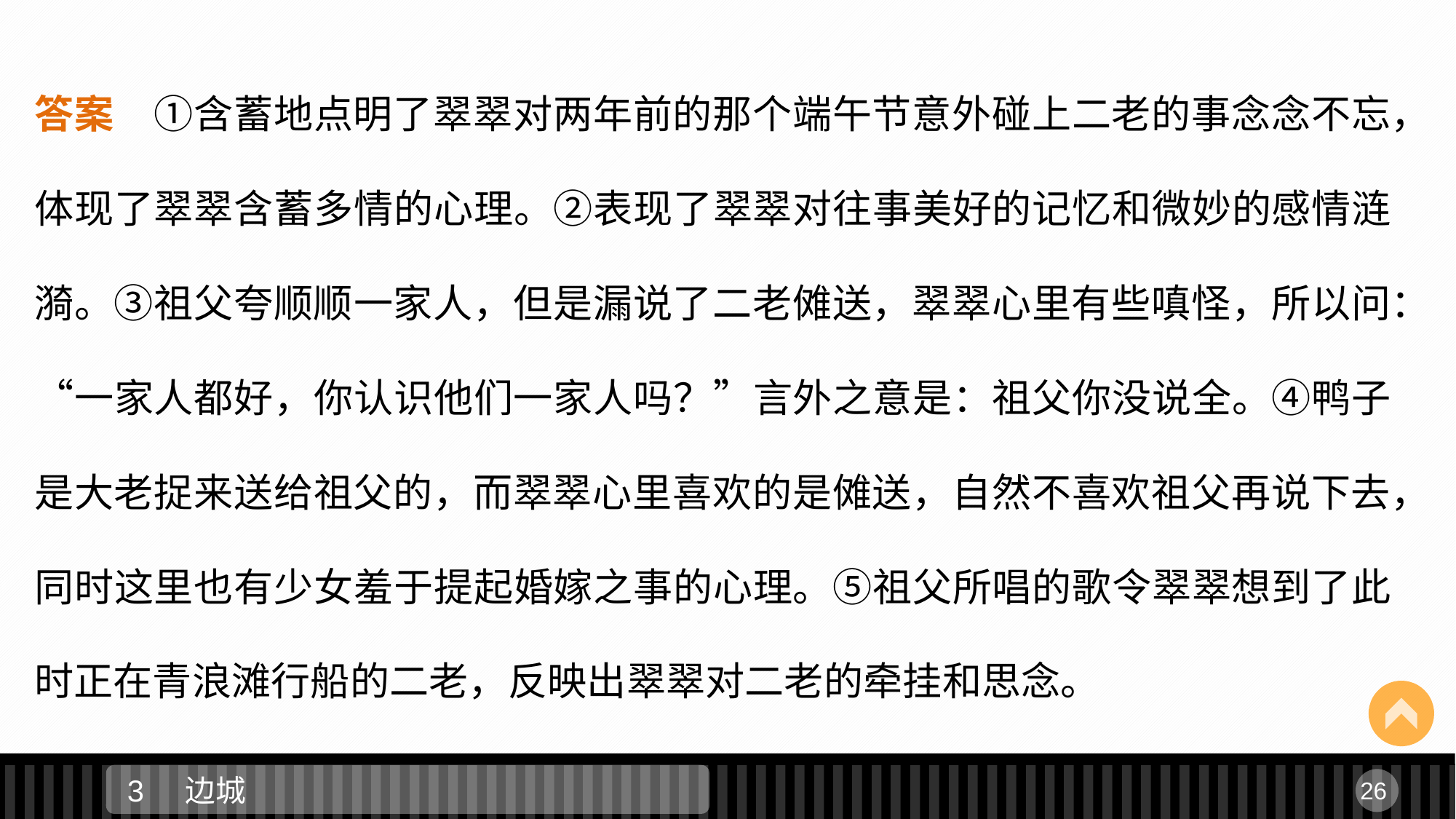

答案　①含蓄地点明了翠翠对两年前的那个端午节意外碰上二老的事念念不忘，体现了翠翠含蓄多情的心理。②表现了翠翠对往事美好的记忆和微妙的感情涟漪。③祖父夸顺顺一家人，但是漏说了二老傩送，翠翠心里有些嗔怪，所以问：“一家人都好，你认识他们一家人吗？”言外之意是：祖父你没说全。④鸭子是大老捉来送给祖父的，而翠翠心里喜欢的是傩送，自然不喜欢祖父再说下去，同时这里也有少女羞于提起婚嫁之事的心理。⑤祖父所唱的歌令翠翠想到了此时正在青浪滩行船的二老，反映出翠翠对二老的牵挂和思念。